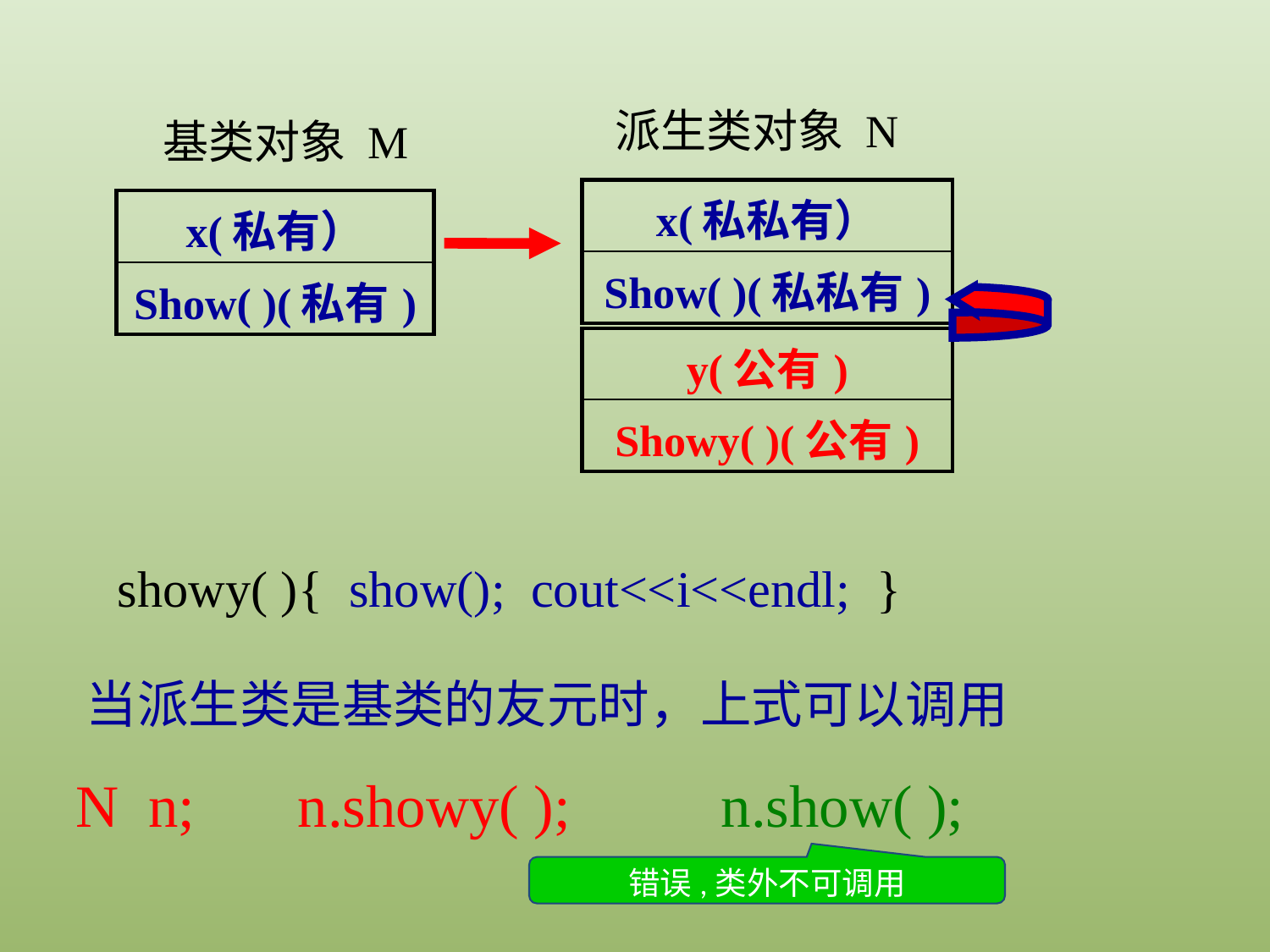

派生类对象 N
基类对象 M
| x(私私有） |
| --- |
| Show( )(私私有) |
| x(私有） |
| --- |
| Show( )(私有) |

| y(公有) |
| --- |
| Showy( )(公有) |
showy( ){  show();  cout<<i<<endl;  }
当派生类是基类的友元时，上式可以调用
N  n;
n.showy( );
n.show( );
错误,类外不可调用
779